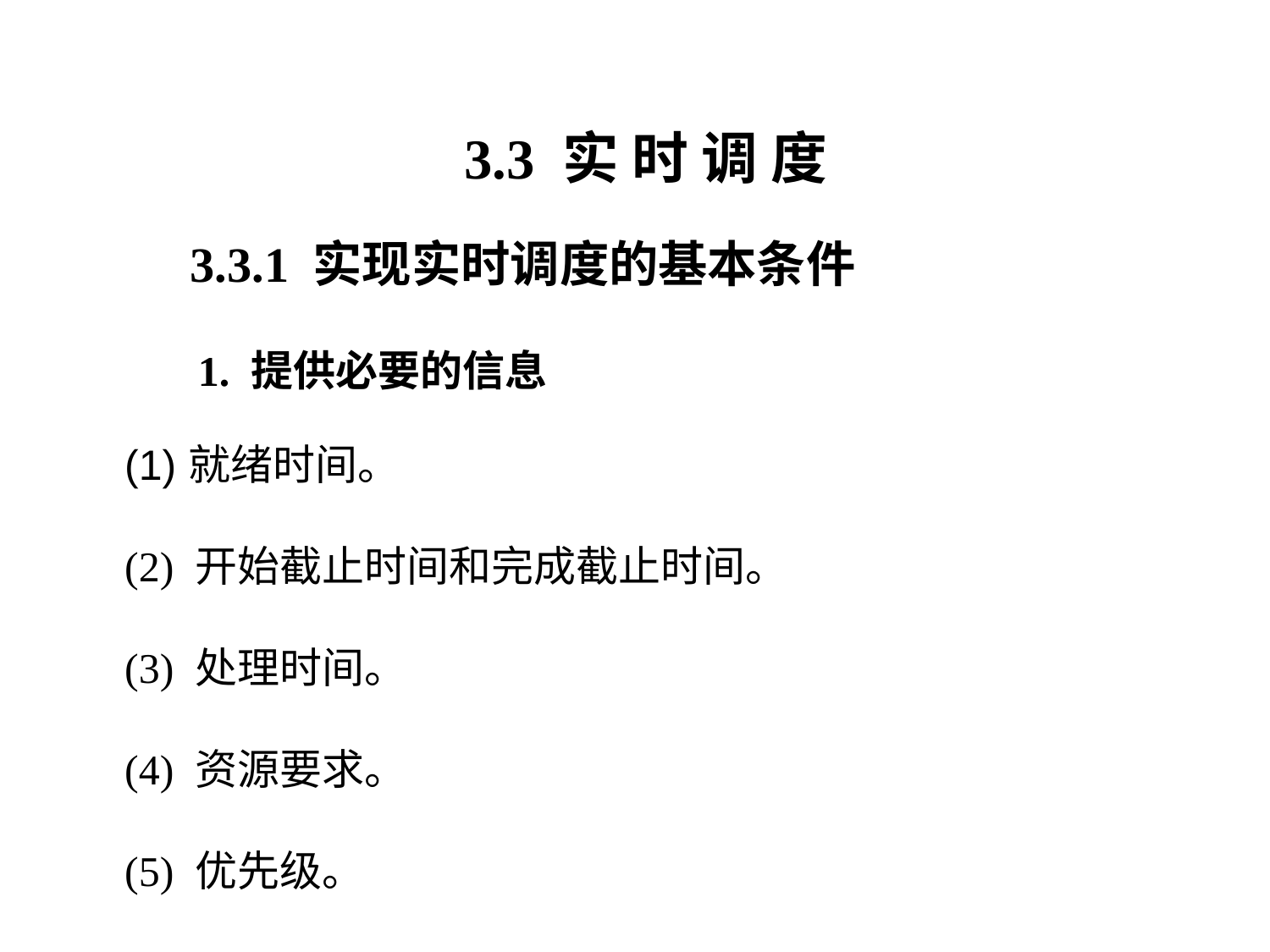

3.3 实 时 调 度
3.3.1 实现实时调度的基本条件
1. 提供必要的信息
就绪时间。
(2) 开始截止时间和完成截止时间。
(3) 处理时间。
(4) 资源要求。
(5) 优先级。